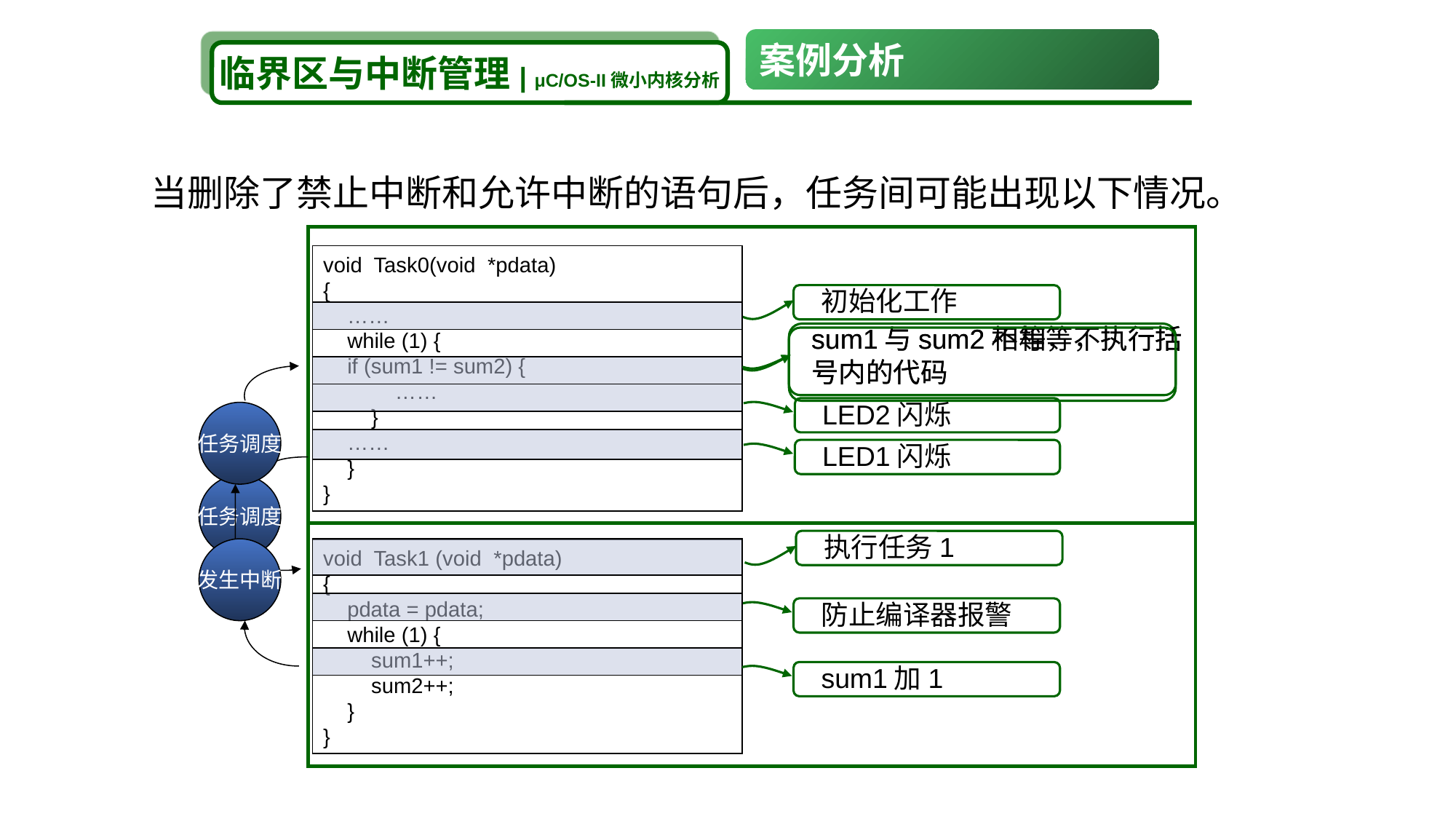

案例分析
临界区与中断管理| μC/OS-II微小内核分析
#

当删除了禁止中断和允许中断的语句后，任务间可能出现以下情况。

void  Task0(void  *pdata)
{
    ……
    while (1) {
    if (sum1 != sum2) {
            ……
        }
    ……
    }
}
初始化工作

sum1与sum2相等，不执行括号内的代码

sum1与sum2不相等，执行括号内的代码

LED2闪烁

任务调度

LED1闪烁

任务调度

执行任务1

发生中断
void  Task1 (void  *pdata)
{
    pdata = pdata;
    while (1) {
        sum1++;
        sum2++;
    }
}

防止编译器报警

sum1加1